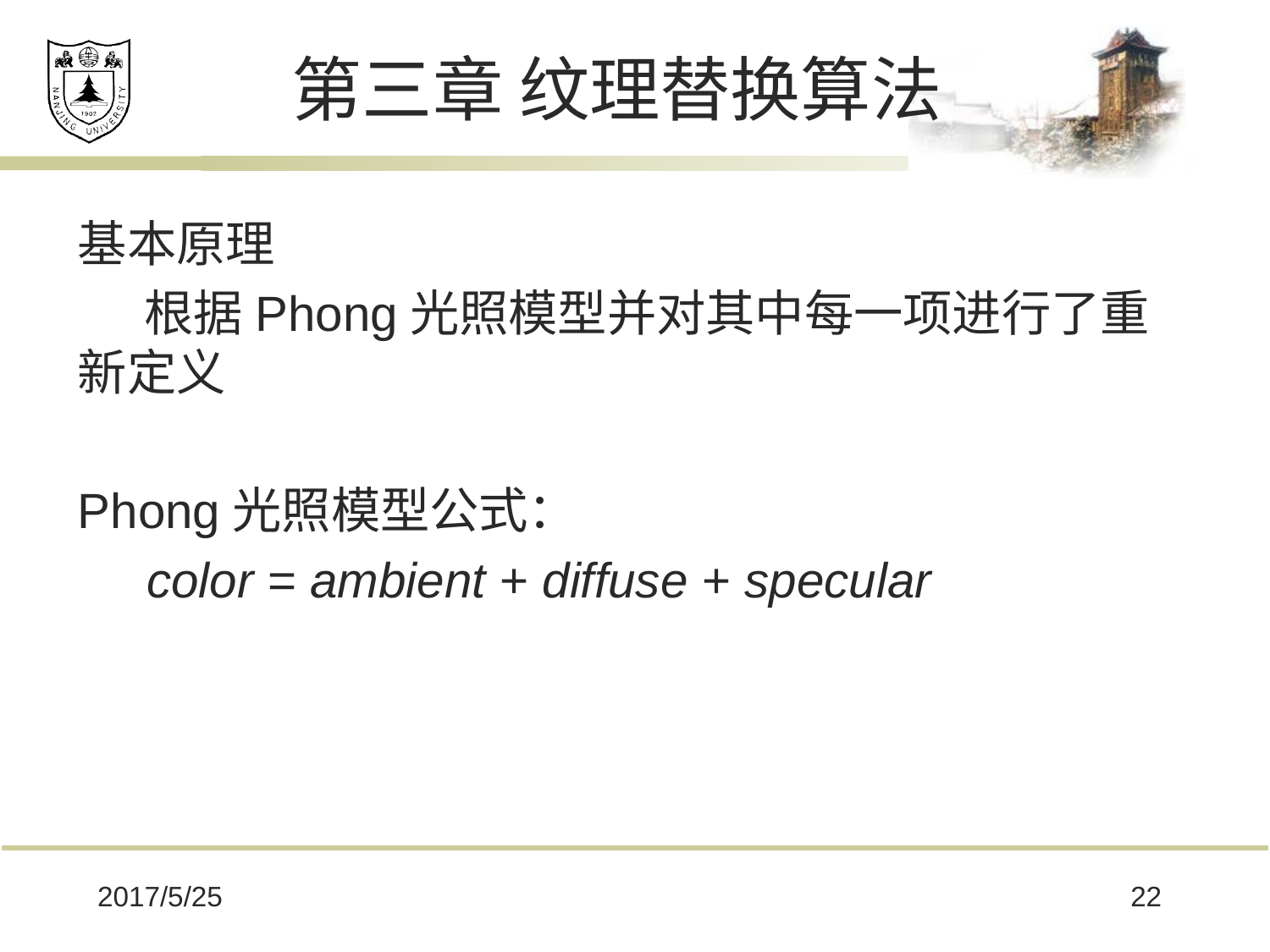

# 第三章 纹理替换算法
基本原理
     根据Phong光照模型并对其中每一项进行了重新定义

Phong光照模型公式：
     color = ambient + diffuse + specular
2017/5/25
22